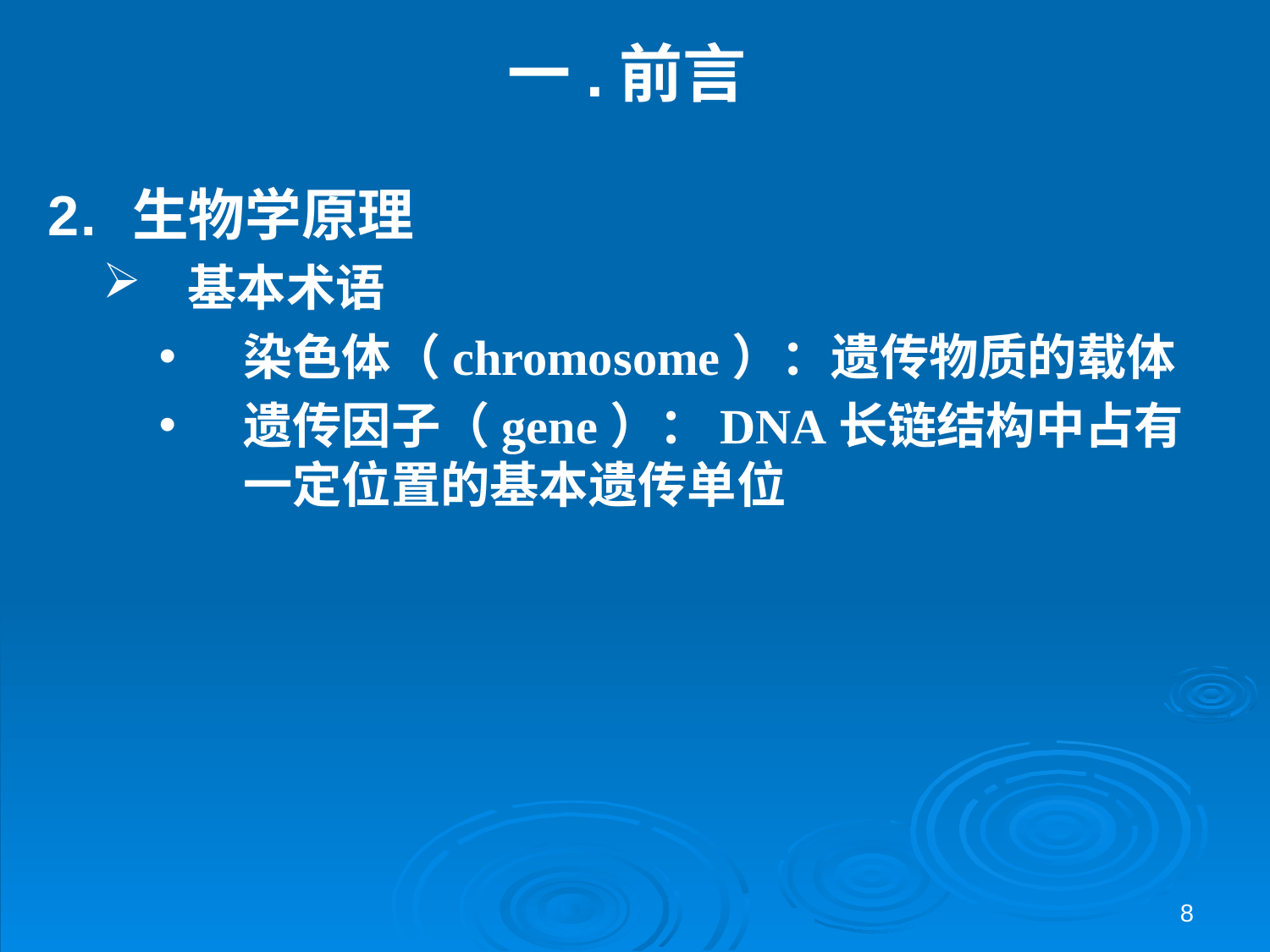

# 一.前言
生物学原理
基本术语
染色体（chromosome）：遗传物质的载体
遗传因子（gene）：DNA长链结构中占有一定位置的基本遗传单位
8